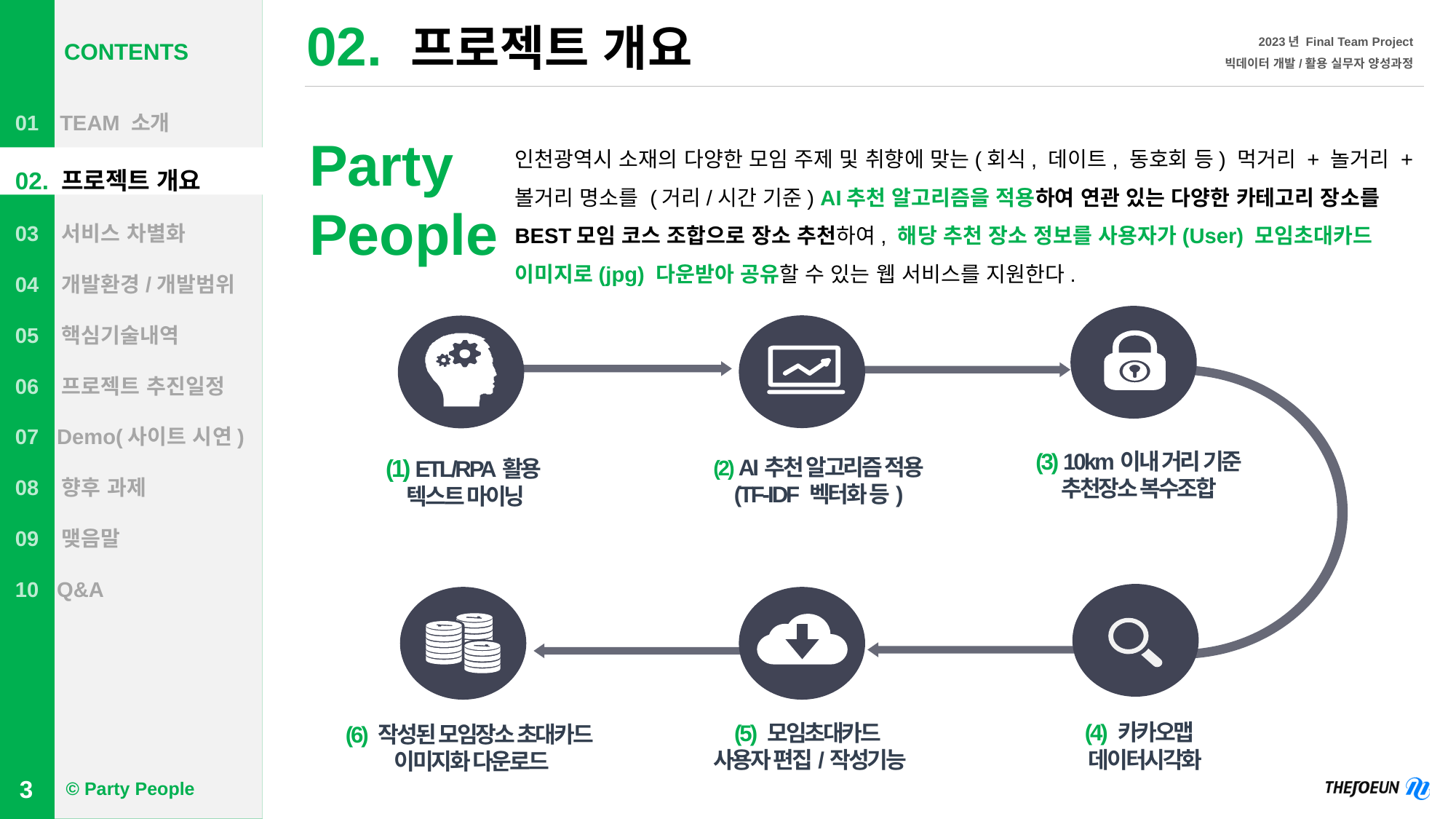

# 02. 프로젝트 개요
CONTENTS
01.  TEAM 소개
02. 프로젝트 개요
03   서비스 차별화
04   개발환경/개발범위
05   핵심기술내역
06   프로젝트 추진일정
07   Demo(사이트 시연)
08   향후 과제
09   맺음말
10   Q&A
Party
People
인천광역시 소재의 다양한 모임 주제 및 취향에 맞는(회식, 데이트, 동호회 등) 먹거리 + 놀거리 + 볼거리 명소를 (거리/시간 기준) AI추천 알고리즘을 적용하여 연관 있는 다양한 카테고리 장소를 BEST모임 코스 조합으로 장소 추천하여, 해당 추천 장소 정보를 사용자가(User) 모임초대카드
이미지로(jpg) 다운받아 공유할 수 있는 웹 서비스를 지원한다.

(3) 10km이내 거리 기준
추천장소 복수조합
(2) AI추천 알고리즘 적용
(TF-IDF 벡터화 등)
(1) ETL/RPA활용
텍스트 마이닝

(4) 카카오맵
 데이터시각화
(5) 모임초대카드
사용자 편집/작성기능
(6) 작성된 모임장소 초대카드
이미지화 다운로드
3